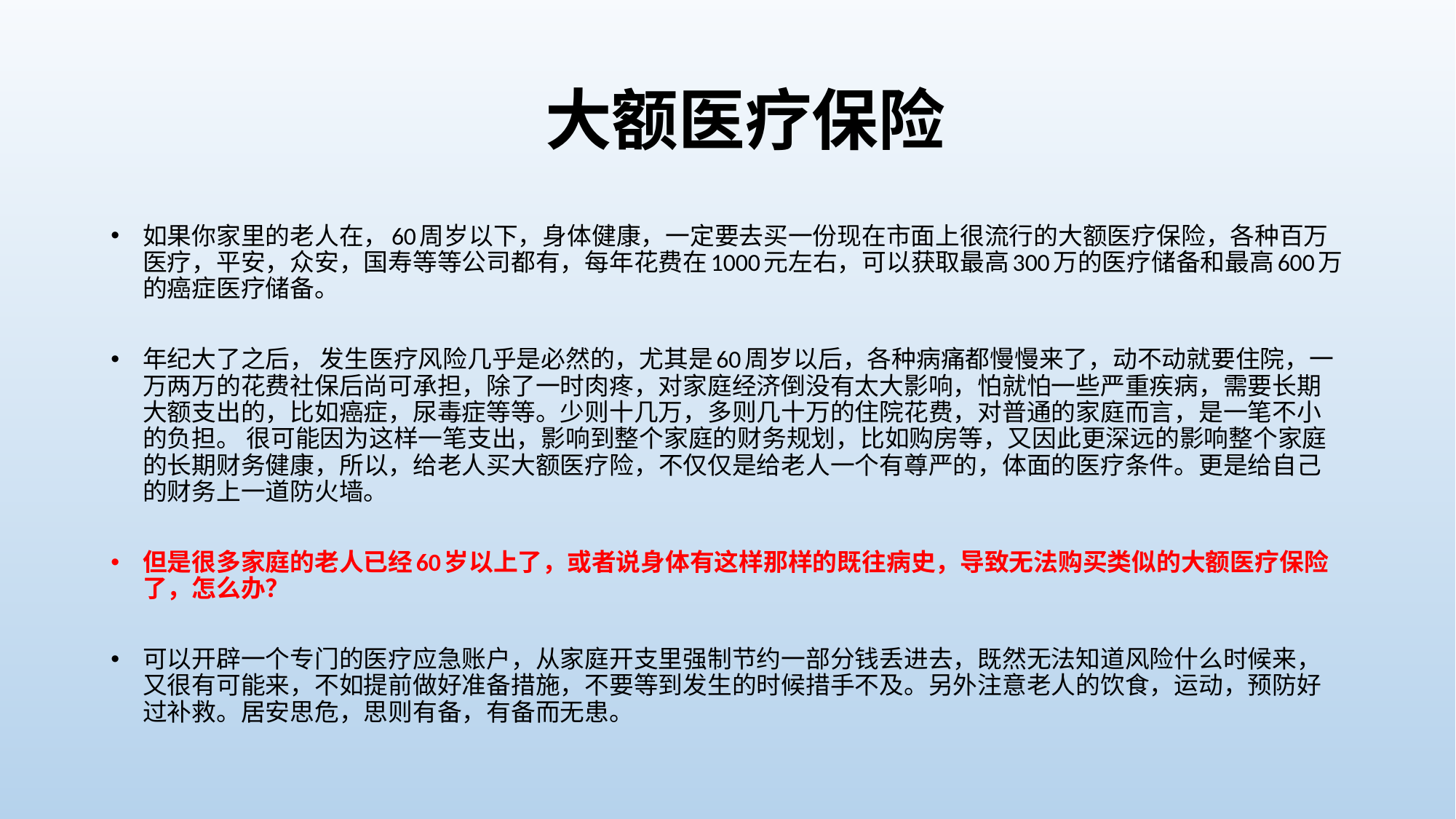

# 大额医疗保险
如果你家里的老人在，60周岁以下，身体健康，一定要去买一份现在市面上很流行的大额医疗保险，各种百万医疗，平安，众安，国寿等等公司都有，每年花费在1000元左右，可以获取最高300万的医疗储备和最高600万的癌症医疗储备。

年纪大了之后， 发生医疗风险几乎是必然的，尤其是60周岁以后，各种病痛都慢慢来了，动不动就要住院，一万两万的花费社保后尚可承担，除了一时肉疼，对家庭经济倒没有太大影响，怕就怕一些严重疾病，需要长期大额支出的，比如癌症，尿毒症等等。少则十几万，多则几十万的住院花费，对普通的家庭而言，是一笔不小的负担。 很可能因为这样一笔支出，影响到整个家庭的财务规划，比如购房等，又因此更深远的影响整个家庭的长期财务健康，所以，给老人买大额医疗险，不仅仅是给老人一个有尊严的，体面的医疗条件。更是给自己的财务上一道防火墙。

但是很多家庭的老人已经60岁以上了，或者说身体有这样那样的既往病史，导致无法购买类似的大额医疗保险了，怎么办？

可以开辟一个专门的医疗应急账户，从家庭开支里强制节约一部分钱丢进去，既然无法知道风险什么时候来，又很有可能来，不如提前做好准备措施，不要等到发生的时候措手不及。另外注意老人的饮食，运动，预防好过补救。居安思危，思则有备，有备而无患。